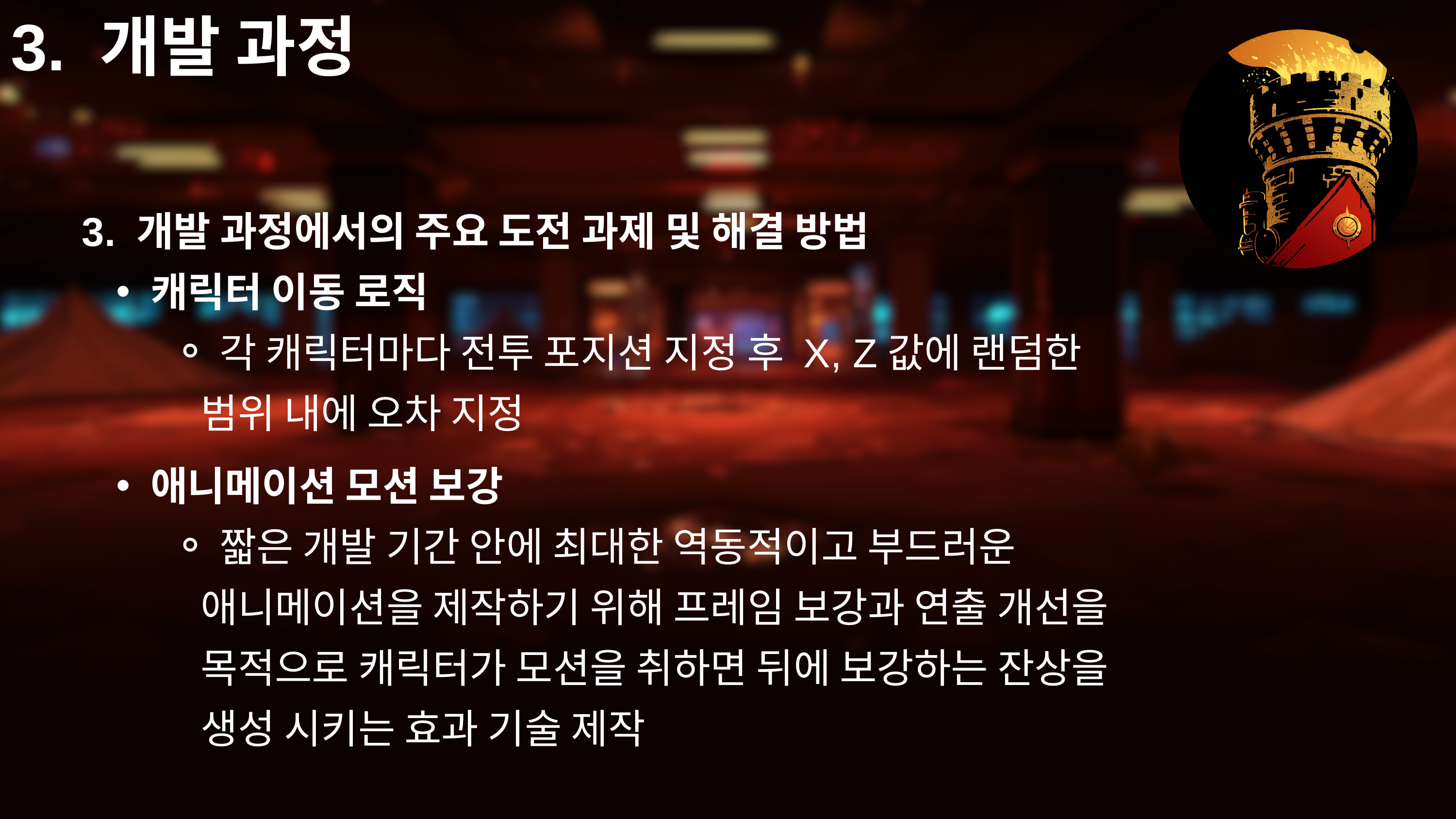

3. 개발 과정
3. 개발 과정에서의 주요 도전 과제 및 해결 방법
캐릭터 이동 로직
각 캐릭터마다 전투 포지션 지정 후 X, Z값에 랜덤한
            범위 내에 오차 지정
애니메이션 모션 보강
짧은 개발 기간 안에 최대한 역동적이고 부드러운
            애니메이션을 제작하기 위해 프레임 보강과 연출 개선을
            목적으로 캐릭터가 모션을 취하면 뒤에 보강하는 잔상을
            생성 시키는 효과 기술 제작